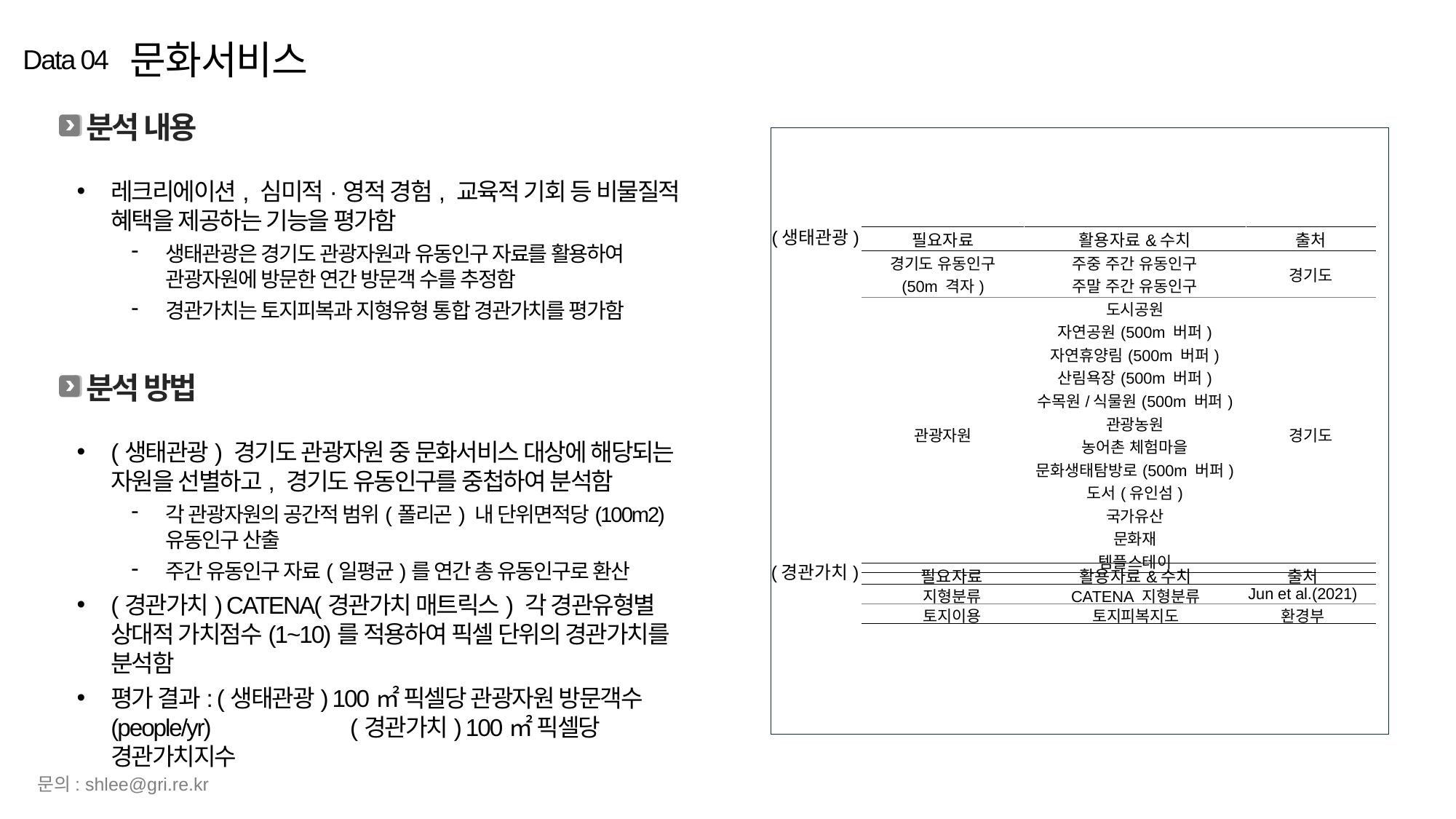

문화서비스
Data 04
분석 내용

레크리에이션, 심미적·영적 경험, 교육적 기회 등 비물질적 혜택을 제공하는 기능을 평가함
생태관광은 경기도 관광자원과 유동인구 자료를 활용하여 관광자원에 방문한 연간 방문객 수를 추정함
경관가치는 토지피복과 지형유형 통합 경관가치를 평가함

(생태관광)
| 필요자료 | 활용자료&수치 | 출처 |
| --- | --- | --- |
| 경기도 유동인구 (50m 격자) | 주중 주간 유동인구 주말 주간 유동인구 | 경기도 |
| 관광자원 | 도시공원 자연공원(500m 버퍼) 자연휴양림(500m 버퍼) 산림욕장(500m 버퍼) 수목원/식물원(500m 버퍼) 관광농원 농어촌 체험마을 문화생태탐방로(500m 버퍼) 도서(유인섬) 국가유산 문화재 템플스테이 | 경기도 |
분석 방법

(생태관광) 경기도 관광자원 중 문화서비스 대상에 해당되는 자원을 선별하고, 경기도 유동인구를 중첩하여 분석함
각 관광자원의 공간적 범위(폴리곤) 내 단위면적당(100m2) 유동인구 산출
주간 유동인구 자료(일평균)를 연간 총 유동인구로 환산
(경관가치) CATENA(경관가치 매트릭스) 각 경관유형별 상대적 가치점수(1~10)를 적용하여 픽셀 단위의 경관가치를 분석함
평가 결과: (생태관광) 100㎡ 픽셀당 관광자원 방문객수(people/yr)		    (경관가치) 100㎡ 픽셀당 경관가치지수
(경관가치)
| 필요자료 | 활용자료&수치 | 출처 |
| --- | --- | --- |
| 지형분류 | CATENA 지형분류 | Jun et al.(2021) |
| 토지이용 | 토지피복지도 | 환경부 |
문의: shlee@gri.re.kr